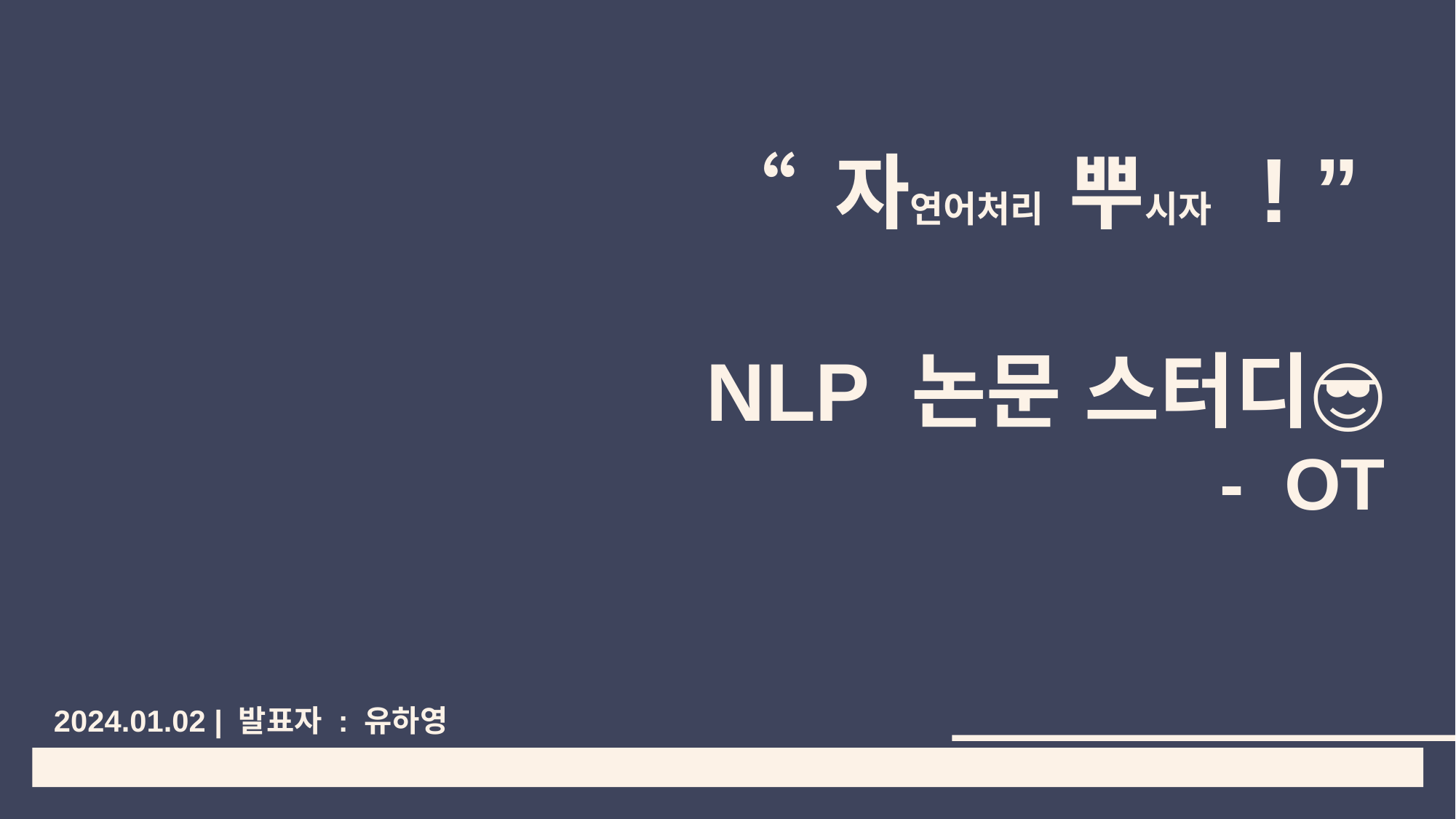

“ 자연어처리 뿌시자 ! ”
NLP 논문 스터디😎
-  OT

2024.01.02 | 발표자 : 유하영